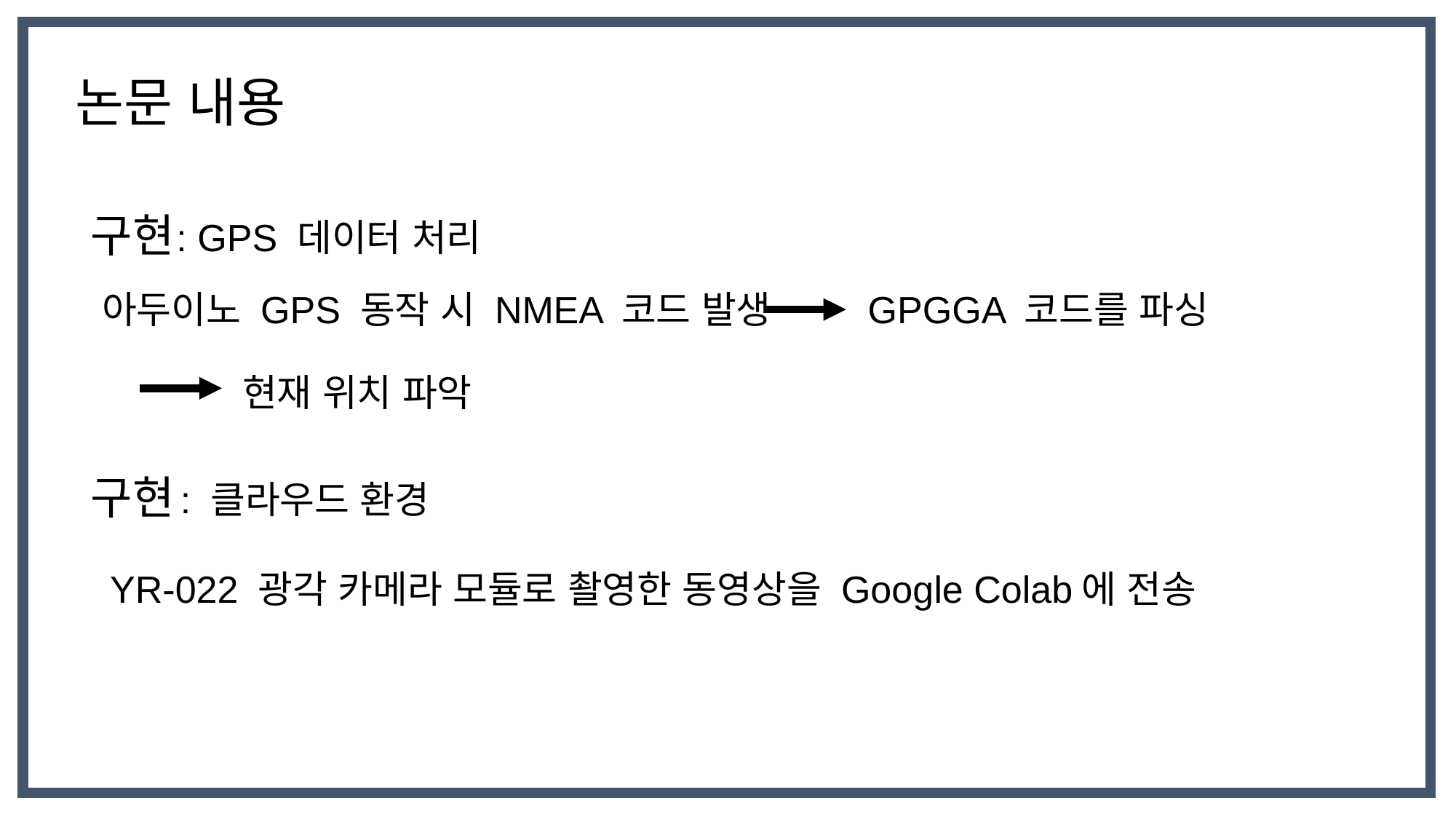

논문 내용

구현
: GPS 데이터 처리
아두이노 GPS 동작 시 NMEA 코드 발생
GPGGA 코드를 파싱
현재 위치 파악
구현
: 클라우드 환경
YR-022 광각 카메라 모듈로 촬영한 동영상을 Google Colab에 전송